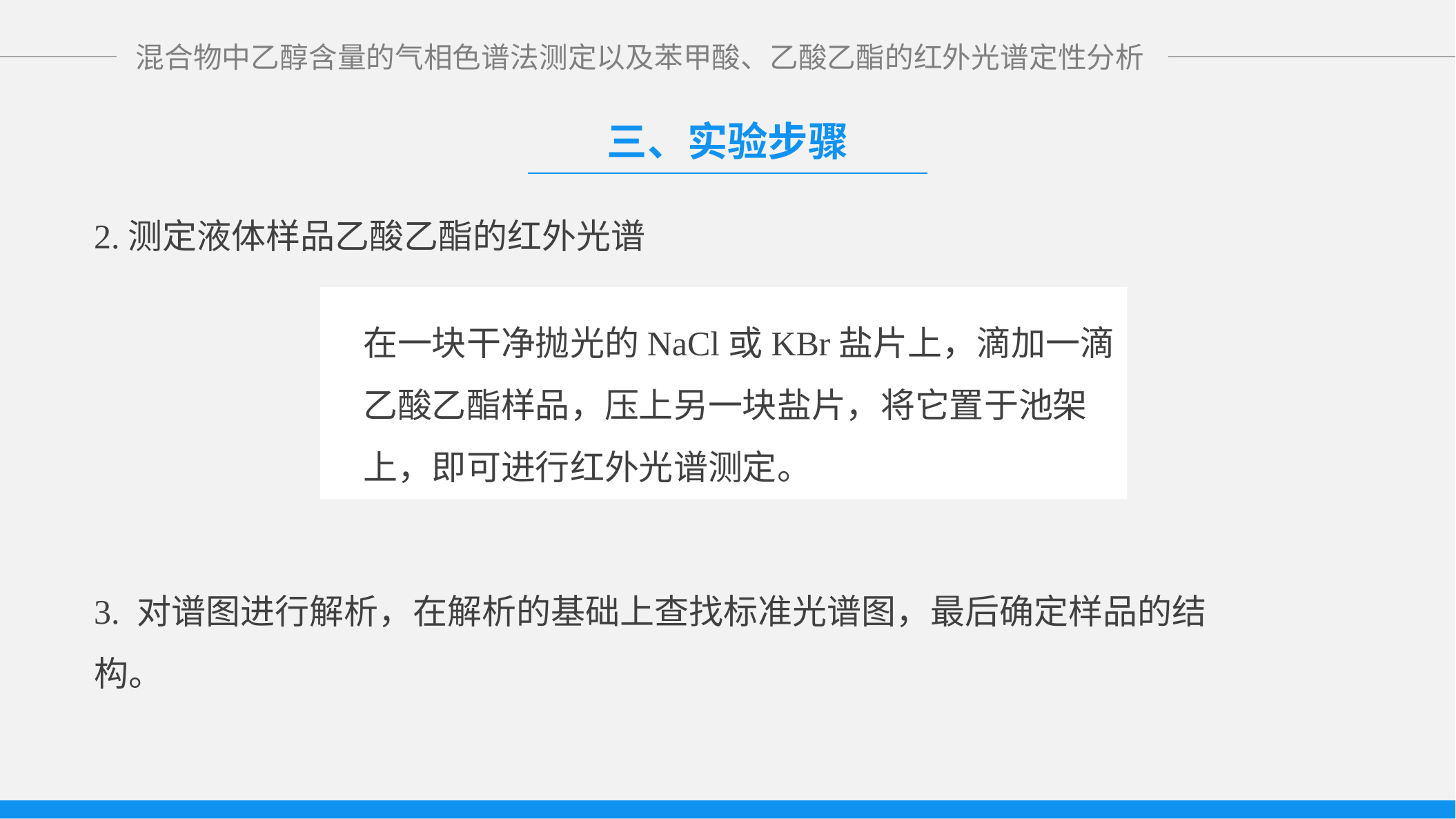

三、实验步骤
2.测定液体样品乙酸乙酯的红外光谱

在一块干净抛光的NaCl或KBr盐片上，滴加一滴乙酸乙酯样品，压上另一块盐片，将它置于池架上，即可进行红外光谱测定。
3. 对谱图进行解析，在解析的基础上查找标准光谱图，最后确定样品的结构。